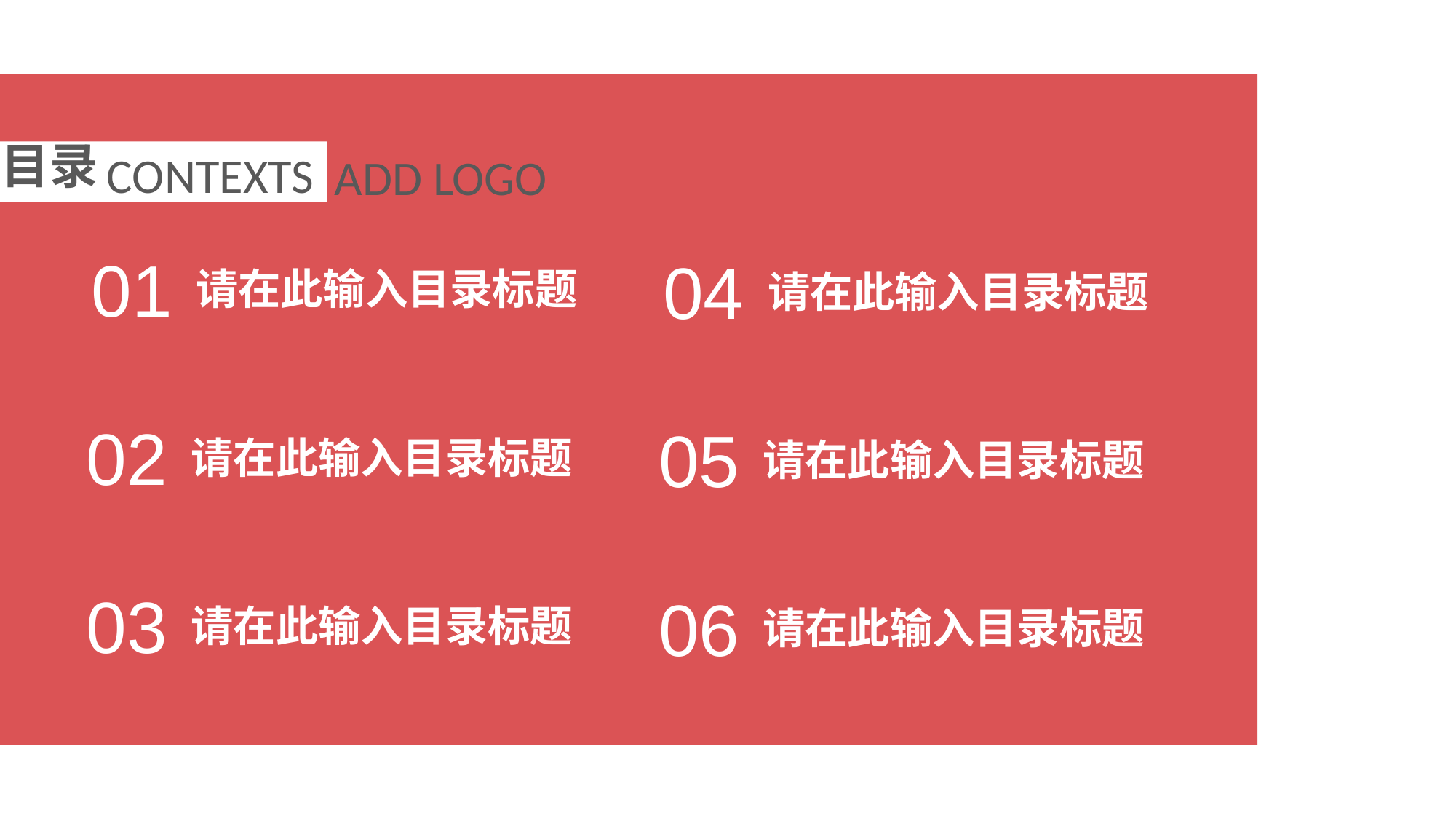

目录
CONTEXTS
ADD LOGO

01
04
请在此输入目录标题
请在此输入目录标题
02
05
请在此输入目录标题
请在此输入目录标题
03
06
请在此输入目录标题
请在此输入目录标题